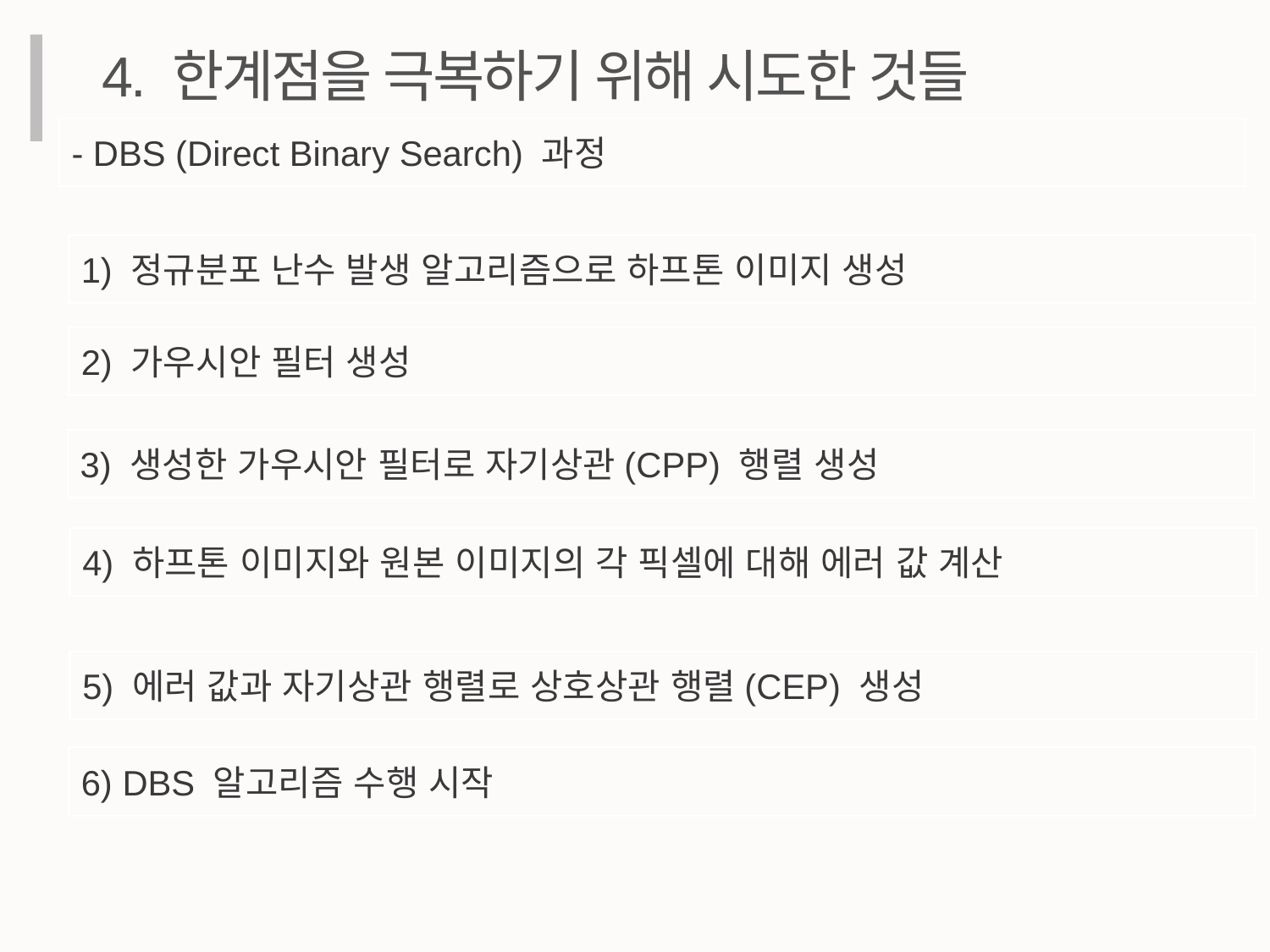

4. 한계점을 극복하기 위해 시도한 것들
- DBS (Direct Binary Search) 과정
1) 정규분포 난수 발생 알고리즘으로 하프톤 이미지 생성
2) 가우시안 필터 생성
3) 생성한 가우시안 필터로 자기상관(CPP) 행렬 생성
4) 하프톤 이미지와 원본 이미지의 각 픽셀에 대해 에러 값 계산
5) 에러 값과 자기상관 행렬로 상호상관 행렬(CEP) 생성
6) DBS 알고리즘 수행 시작